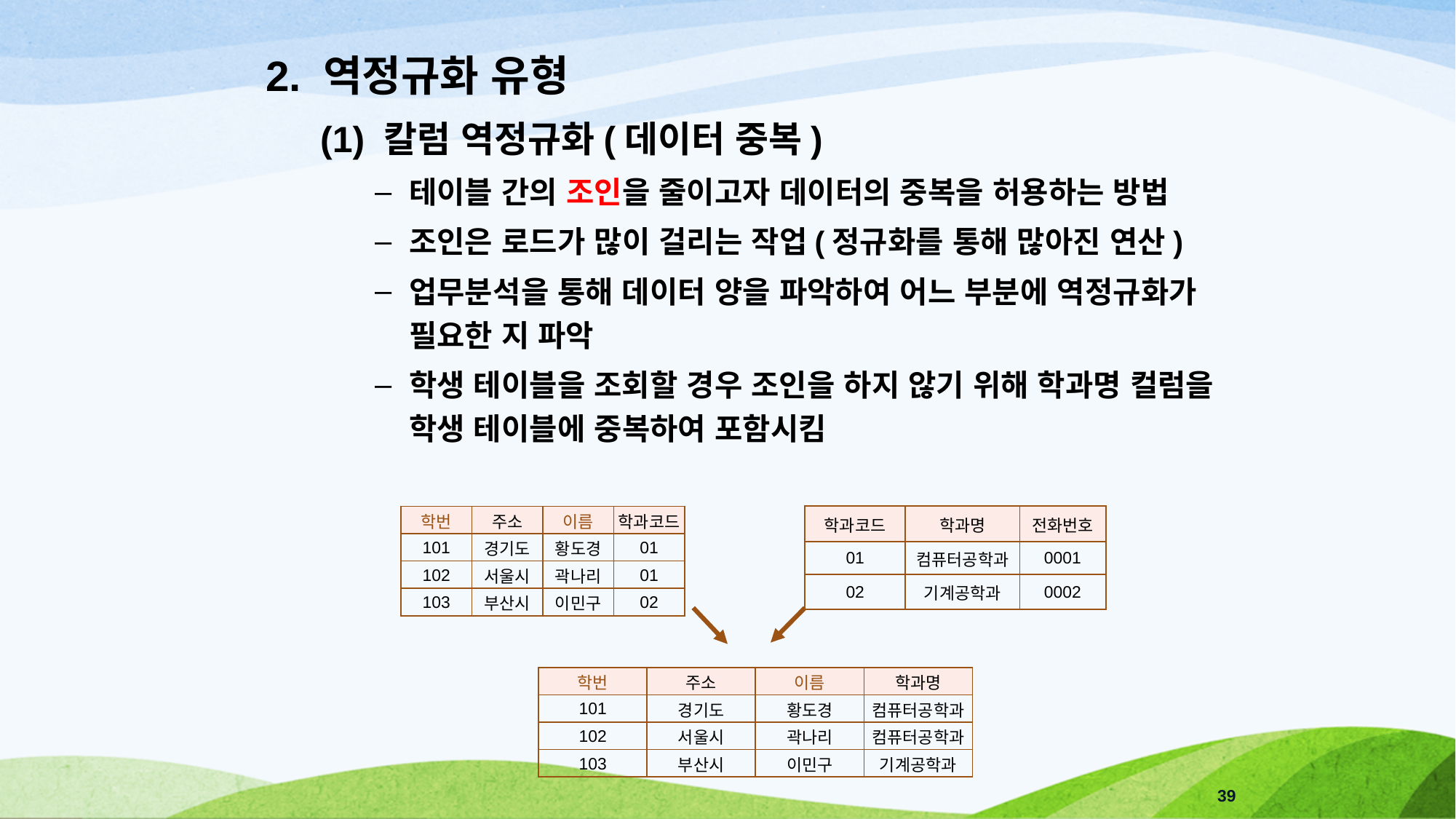

2. 역정규화 유형
(1) 칼럼 역정규화(데이터 중복)
테이블 간의 조인을 줄이고자 데이터의 중복을 허용하는 방법
조인은 로드가 많이 걸리는 작업(정규화를 통해 많아진 연산)
업무분석을 통해 데이터 양을 파악하여 어느 부분에 역정규화가 필요한 지 파악
학생 테이블을 조회할 경우 조인을 하지 않기 위해 학과명 컬럼을 학생 테이블에 중복하여 포함시킴
| 학과코드 | 학과명 | 전화번호 |
| --- | --- | --- |
| 01 | 컴퓨터공학과 | 0001 |
| 02 | 기계공학과 | 0002 |
| 학번 | 주소 | 이름 | 학과코드 |
| --- | --- | --- | --- |
| 101 | 경기도 | 황도경 | 01 |
| 102 | 서울시 | 곽나리 | 01 |
| 103 | 부산시 | 이민구 | 02 |
| 학번 | 주소 | 이름 | 학과명 |
| --- | --- | --- | --- |
| 101 | 경기도 | 황도경 | 컴퓨터공학과 |
| 102 | 서울시 | 곽나리 | 컴퓨터공학과 |
| 103 | 부산시 | 이민구 | 기계공학과 |
39